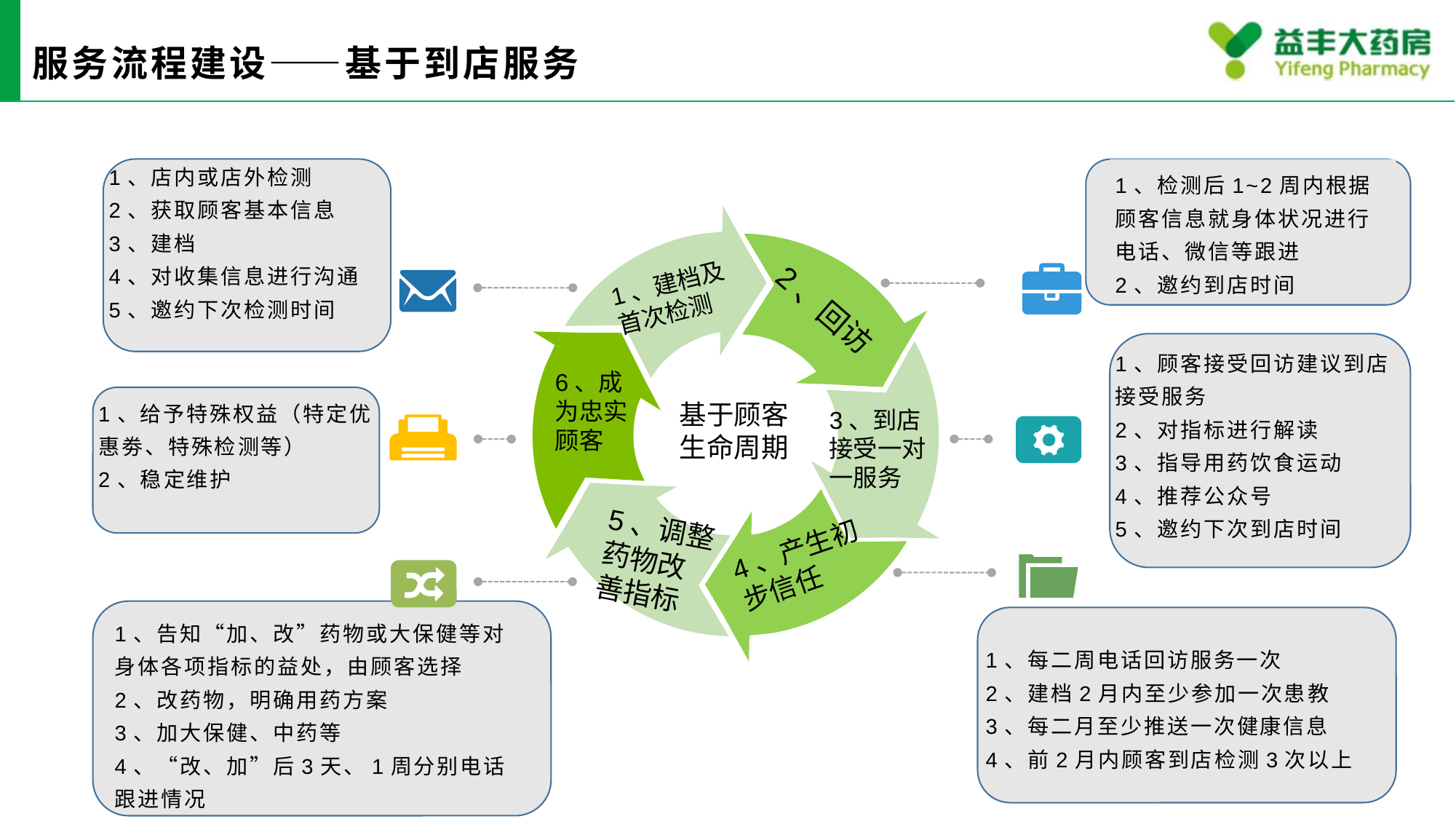

# 服务流程建设——基于到店服务
1、店内或店外检测
2、获取顾客基本信息
3、建档
4、对收集信息进行沟通
5、邀约下次检测时间

1、检测后1~2周内根据顾客信息就身体状况进行电话、微信等跟进
2、邀约到店时间

1、建档及
首次检测

2、回访

1、顾客接受回访建议到店接受服务
2、对指标进行解读
3、指导用药饮食运动
4、推荐公众号
5、邀约下次到店时间
6、成为忠实顾客

1、给予特殊权益（特定优惠劵、特殊检测等）
2、稳定维护
基于顾客生命周期
3、到店接受一对一服务

5、调整药物改善指标
4、产生初步信任

1、告知“加、改”药物或大保健等对身体各项指标的益处，由顾客选择
2、改药物，明确用药方案
3、加大保健、中药等
4、“改、加”后3天、1周分别电话跟进情况

1、每二周电话回访服务一次
2、建档2月内至少参加一次患教
3、每二月至少推送一次健康信息
4、前2月内顾客到店检测3次以上